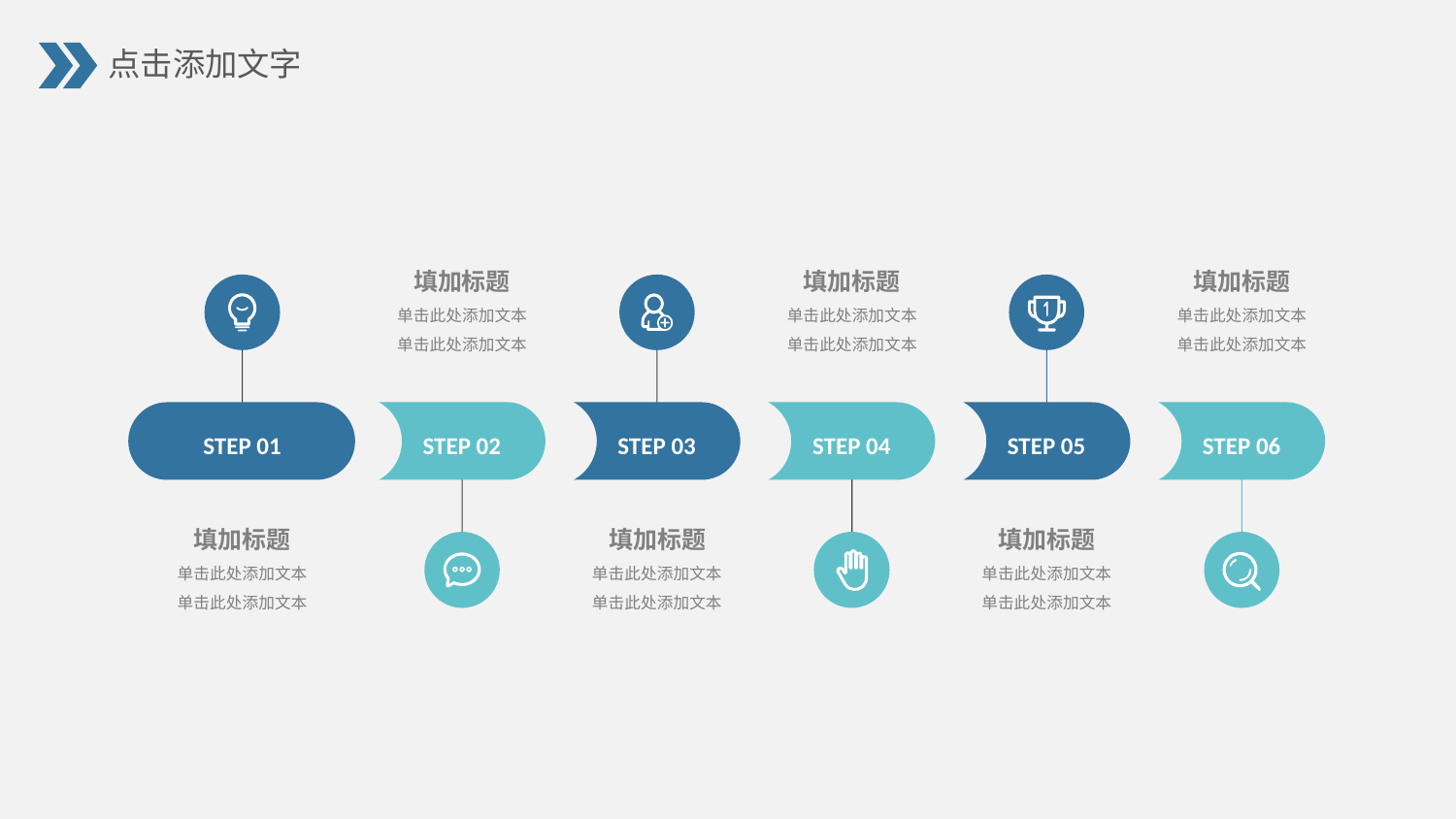

填加标题
单击此处添加文本
单击此处添加文本
填加标题
单击此处添加文本
单击此处添加文本
填加标题
单击此处添加文本
单击此处添加文本

STEP 01
STEP 02
STEP 03
STEP 04
STEP 05
STEP 06

填加标题
单击此处添加文本
单击此处添加文本
填加标题
单击此处添加文本
单击此处添加文本
填加标题
单击此处添加文本
单击此处添加文本